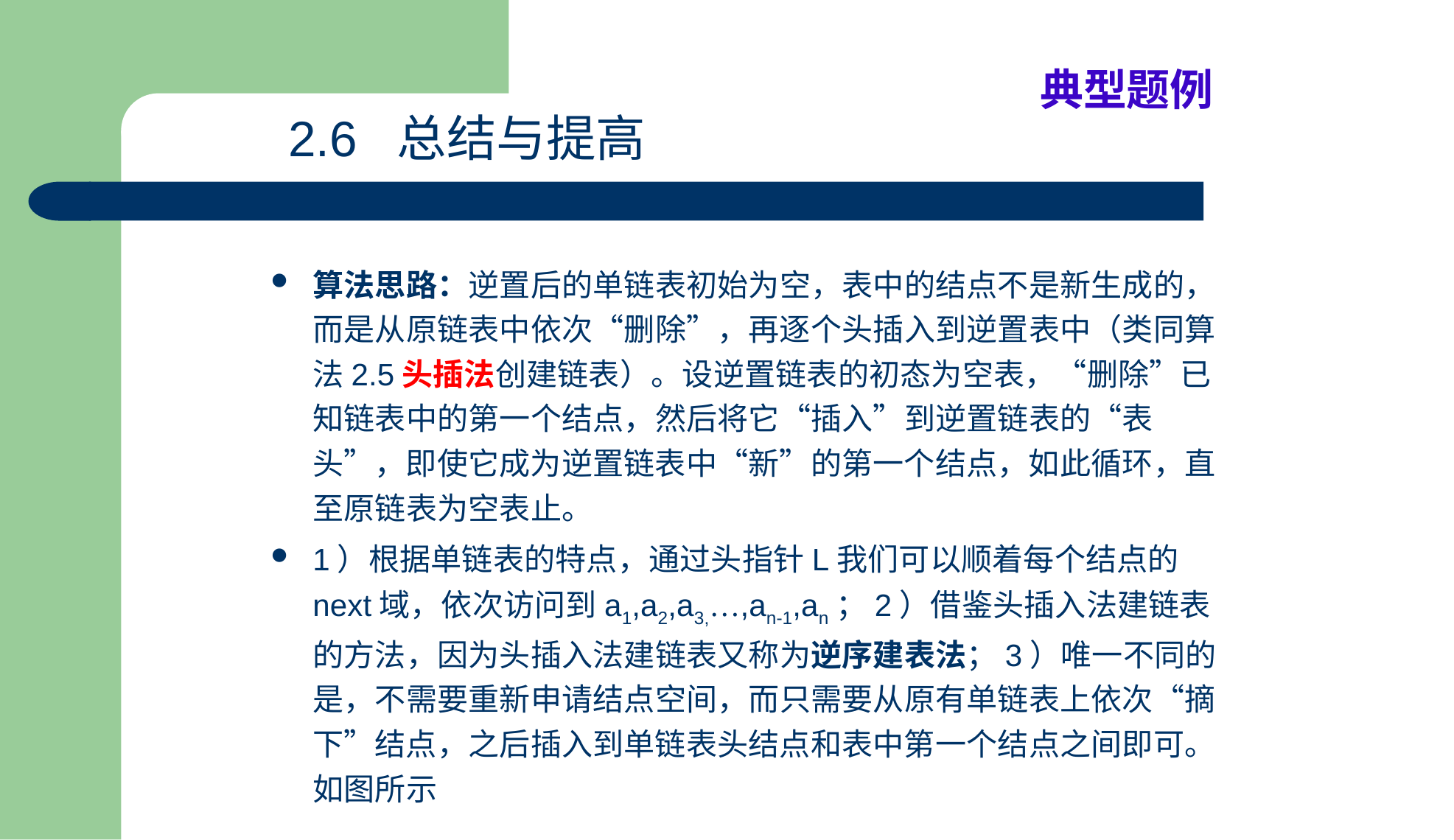

典型题例
2.6  总结与提高
算法思路：逆置后的单链表初始为空，表中的结点不是新生成的，而是从原链表中依次“删除”，再逐个头插入到逆置表中（类同算法2.5头插法创建链表）。设逆置链表的初态为空表，“删除”已知链表中的第一个结点，然后将它“插入”到逆置链表的“表头”，即使它成为逆置链表中“新”的第一个结点，如此循环，直至原链表为空表止。
1）根据单链表的特点，通过头指针L我们可以顺着每个结点的next域，依次访问到a1,a2,a3,…,an-1,an；2）借鉴头插入法建链表的方法，因为头插入法建链表又称为逆序建表法；3）唯一不同的是，不需要重新申请结点空间，而只需要从原有单链表上依次“摘下”结点，之后插入到单链表头结点和表中第一个结点之间即可。如图所示